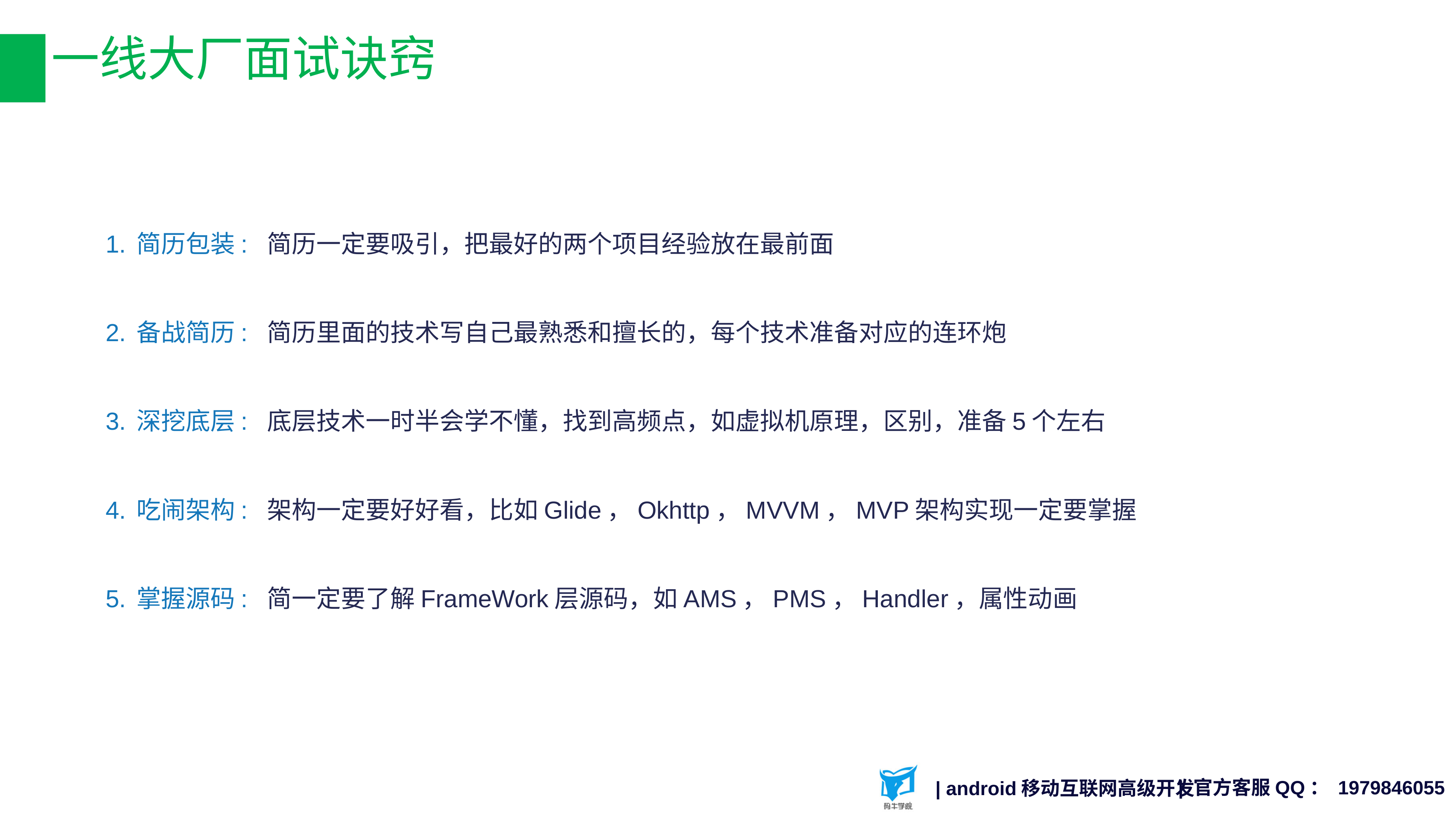

课程小结
# 一线大厂面试诀窍
简历包装:  简历一定要吸引，把最好的两个项目经验放在最前面

备战简历:  简历里面的技术写自己最熟悉和擅长的，每个技术准备对应的连环炮

深挖底层:  底层技术一时半会学不懂，找到高频点，如虚拟机原理，区别，准备5个左右

吃闹架构:  架构一定要好好看，比如Glide，Okhttp，MVVM，MVP架构实现一定要掌握

掌握源码:  简一定要了解FrameWork层源码，如AMS，PMS，Handler，属性动画